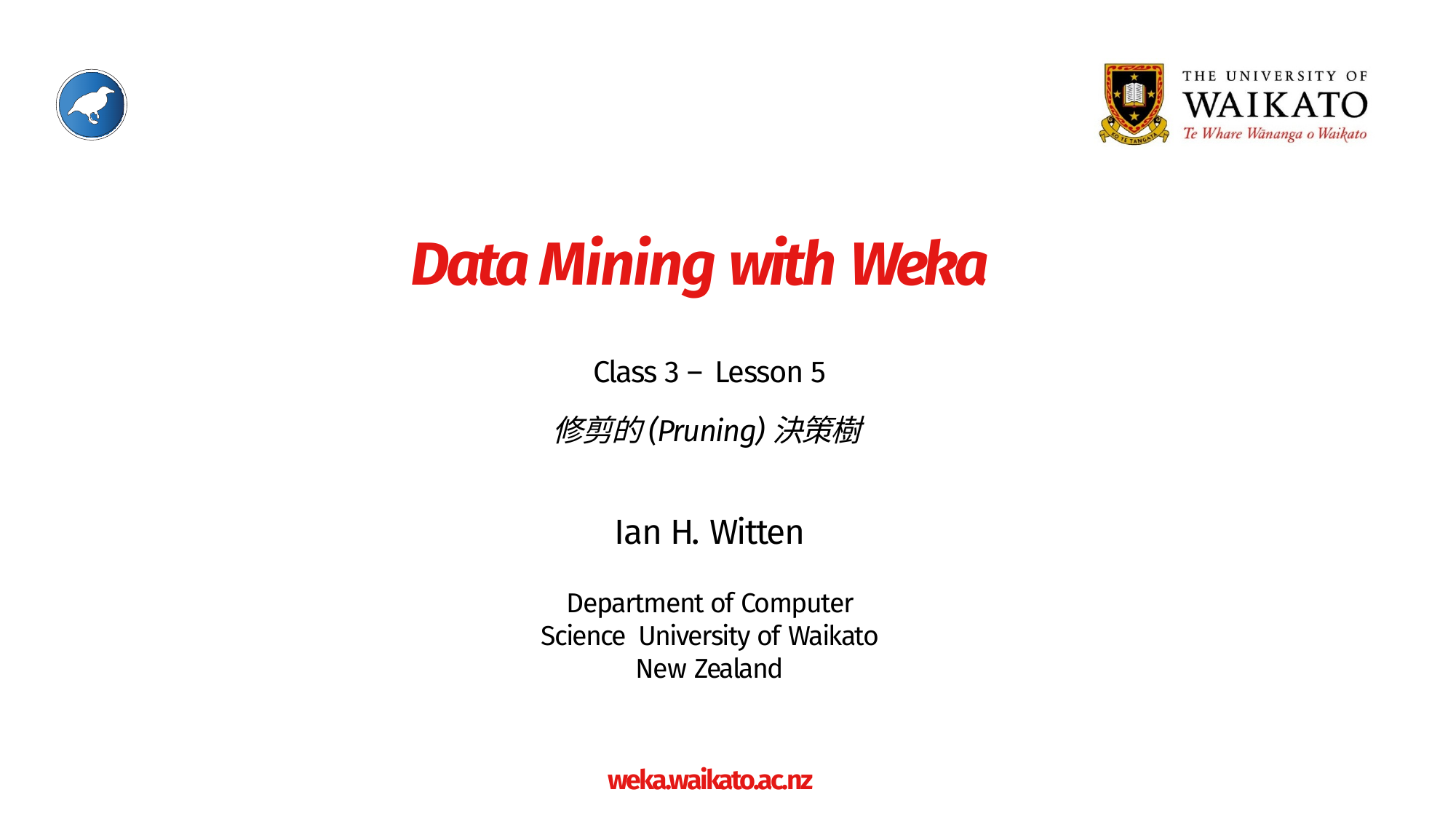

# Data Mining with Weka
Class 3 – Lesson 5
修剪的(Pruning)決策樹

Ian H. Witten

Department of Computer Science  University of Waikato
New Zealand

weka.waikato.ac.nz